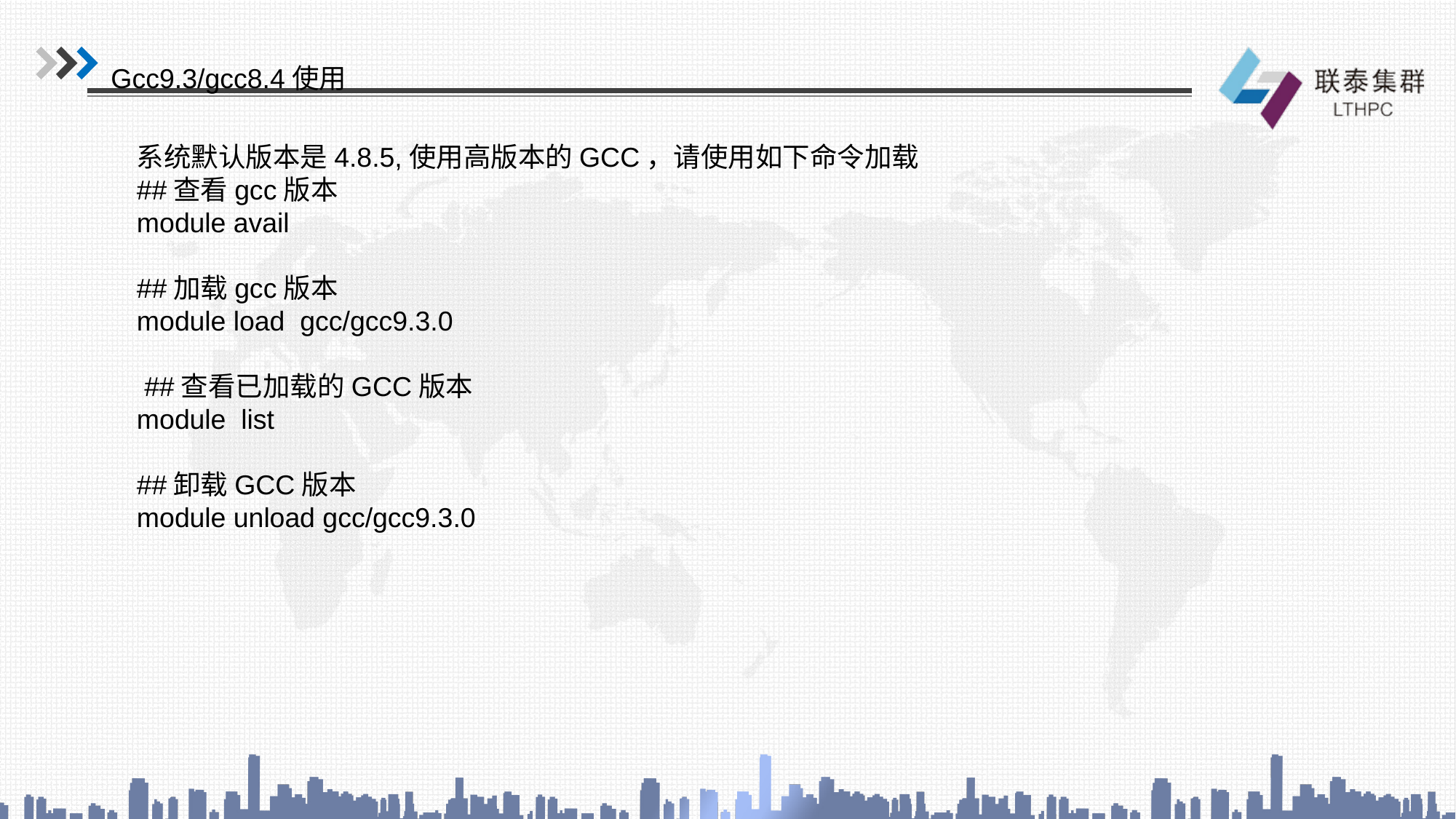

Gcc9.3/gcc8.4使用
系统默认版本是4.8.5,使用高版本的GCC，请使用如下命令加载
##查看gcc版本
module avail

##加载gcc版本
module load  gcc/gcc9.3.0

 ##查看已加载的GCC版本
module  list

##卸载GCC版本
module unload gcc/gcc9.3.0